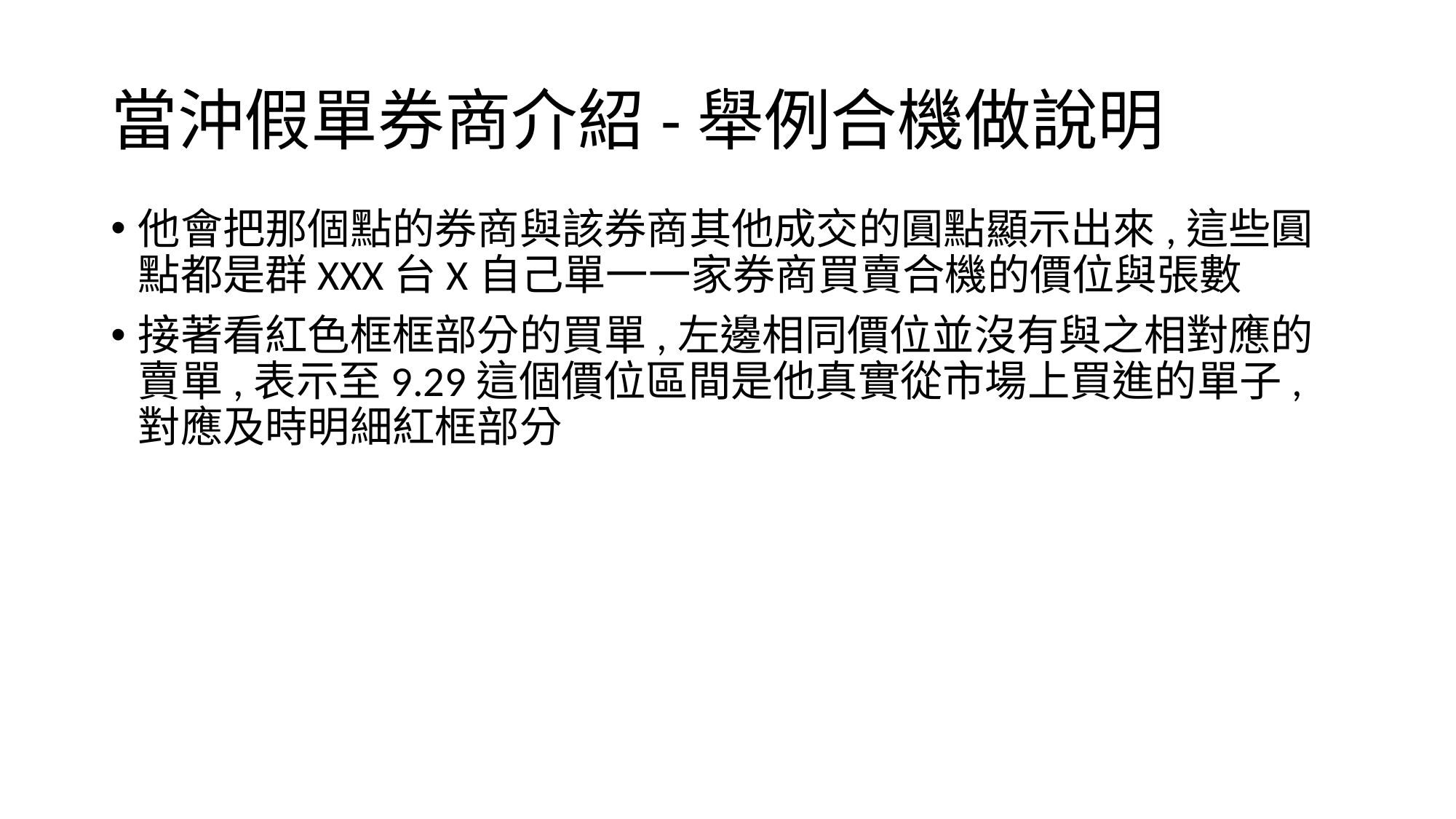

# 當沖假單券商介紹-舉例合機做說明
他會把那個點的券商與該券商其他成交的圓點顯示出來,這些圓點都是群XXX台X自己單一一家券商買賣合機的價位與張數
接著看紅色框框部分的買單,左邊相同價位並沒有與之相對應的賣單,表示至9.29這個價位區間是他真實從市場上買進的單子,對應及時明細紅框部分